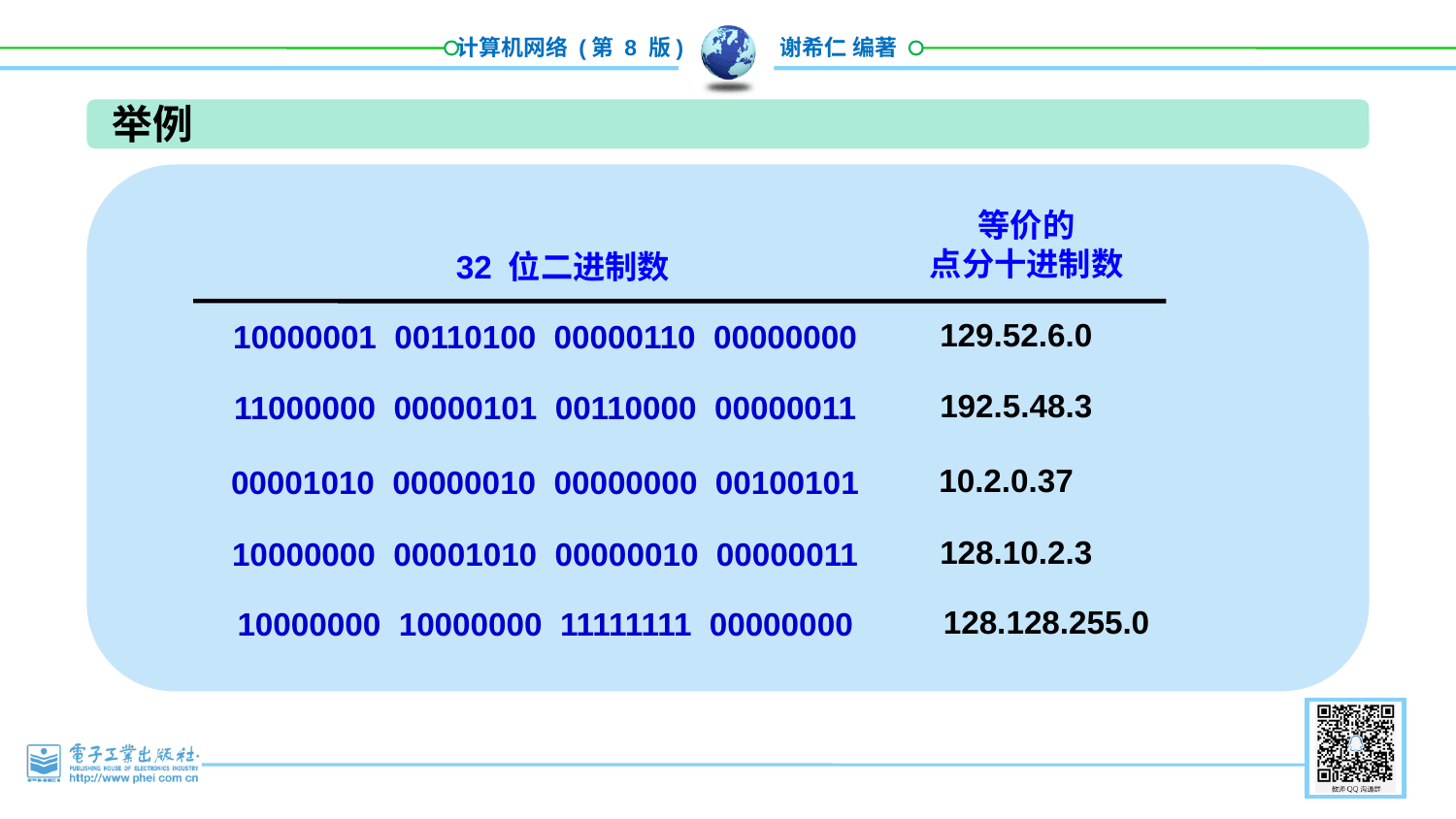

举例

等价的
点分十进制数
32 位二进制数

129.52.6.0
10000001  00110100  00000110  00000000
192.5.48.3
11000000  00000101  00110000  00000011
10.2.0.37
00001010  00000010  00000000  00100101
128.10.2.3
10000000  00001010  00000010  00000011
128.128.255.0
10000000  10000000  11111111  00000000